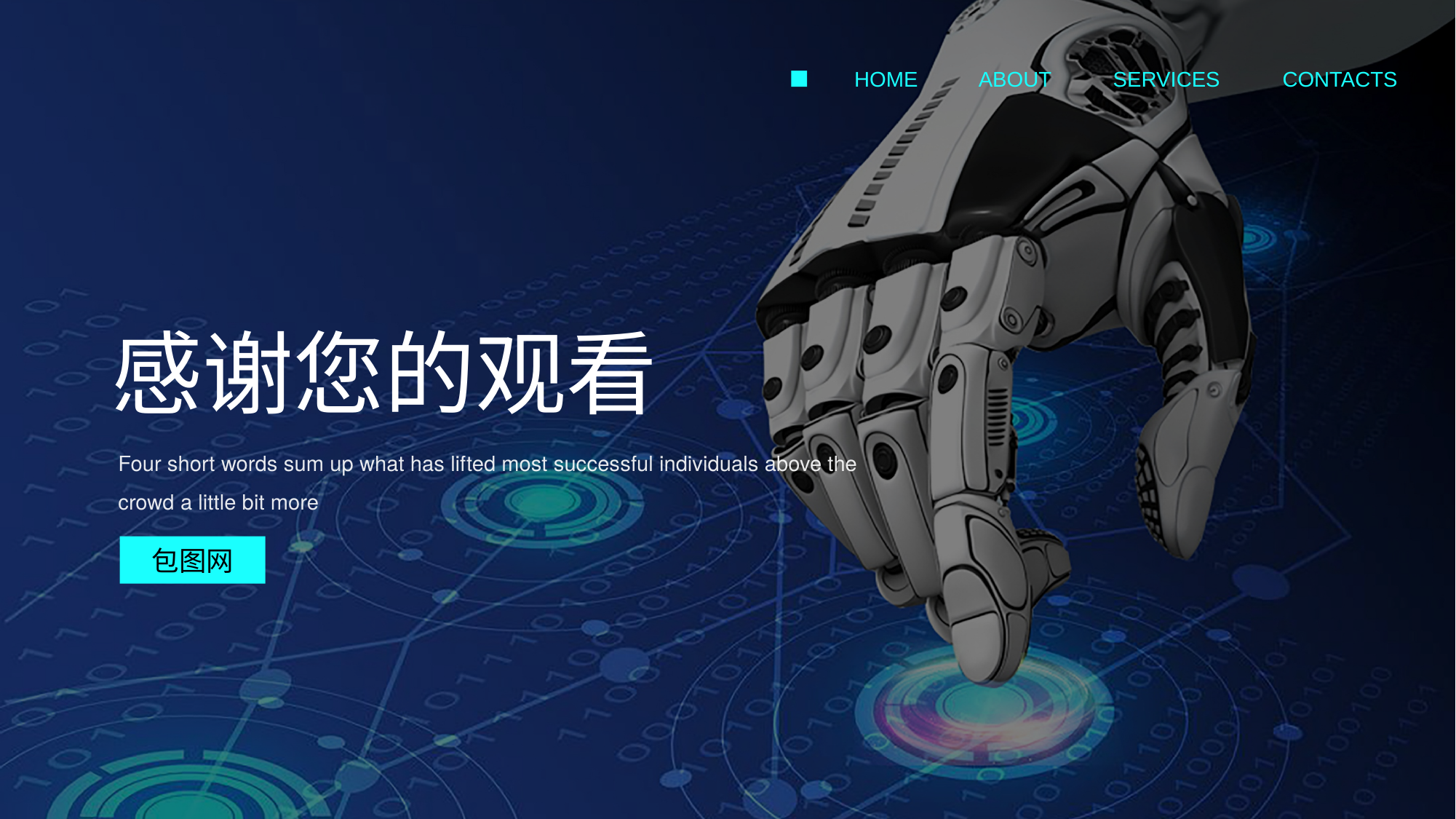

HOME
ABOUT
SERVICES
CONTACTS

感谢您的观看
Four short words sum up what has lifted most successful individuals above the crowd a little bit more

包图网